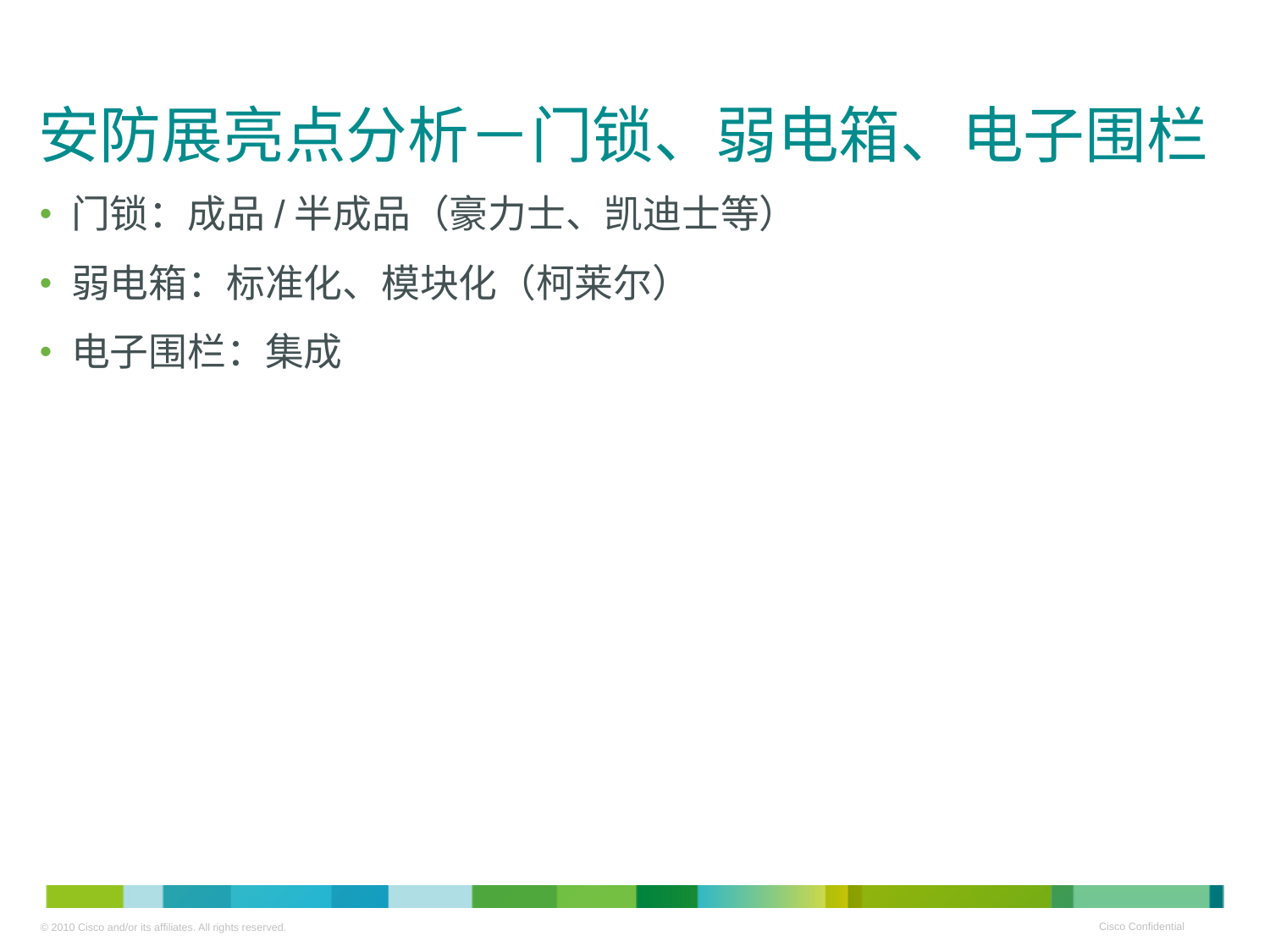

# 安防展亮点分析－门锁、弱电箱、电子围栏
门锁：成品/半成品（豪力士、凯迪士等）
弱电箱：标准化、模块化（柯莱尔）
电子围栏：集成
16